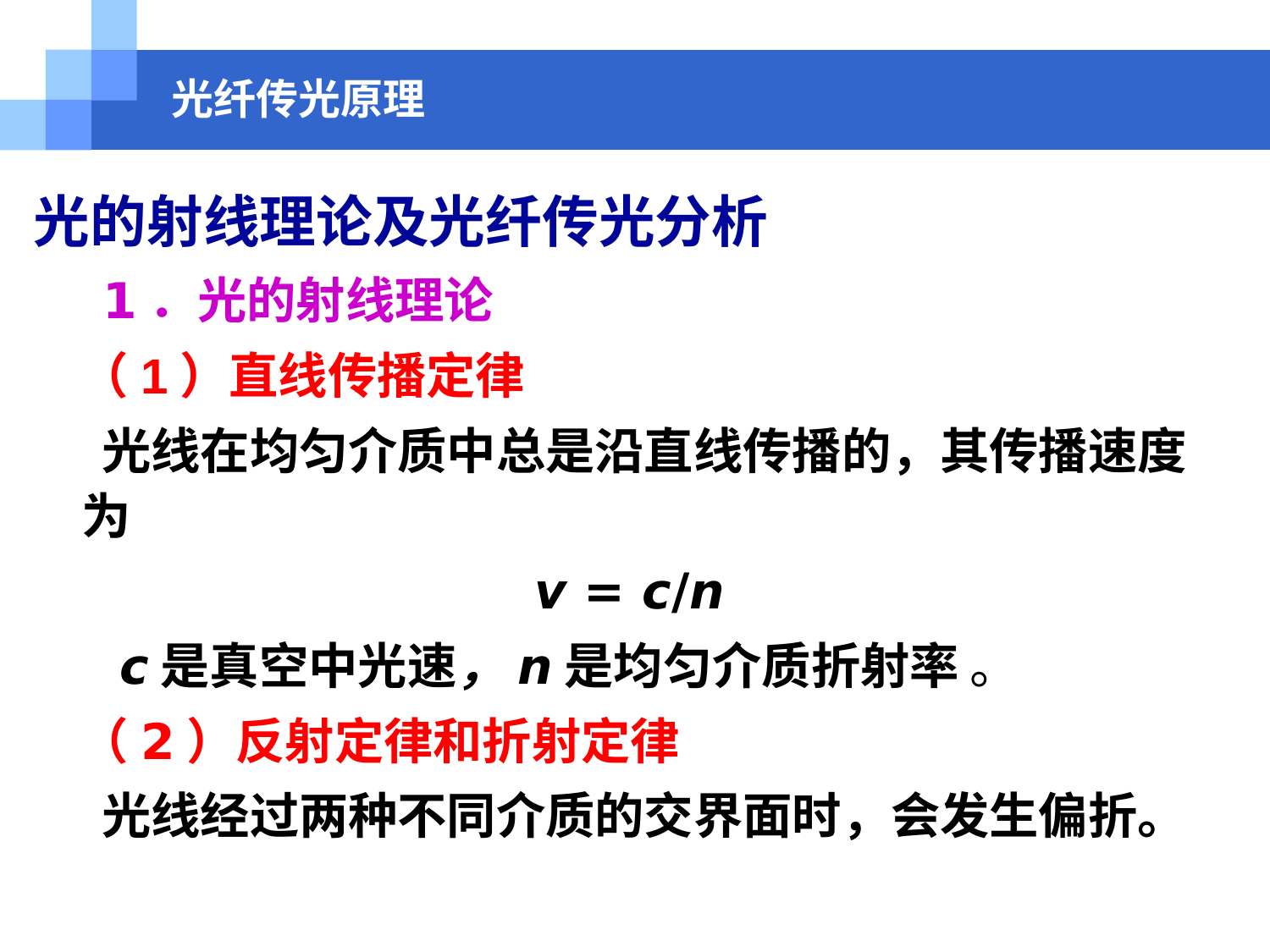

光纤传光原理
光的射线理论及光纤传光分析
    1．光的射线理论
   （1）直线传播定律
     光线在均匀介质中总是沿直线传播的，其传播速度为
v = c/n
     c是真空中光速，n是均匀介质折射率 。
   （2）反射定律和折射定律
     光线经过两种不同介质的交界面时，会发生偏折。